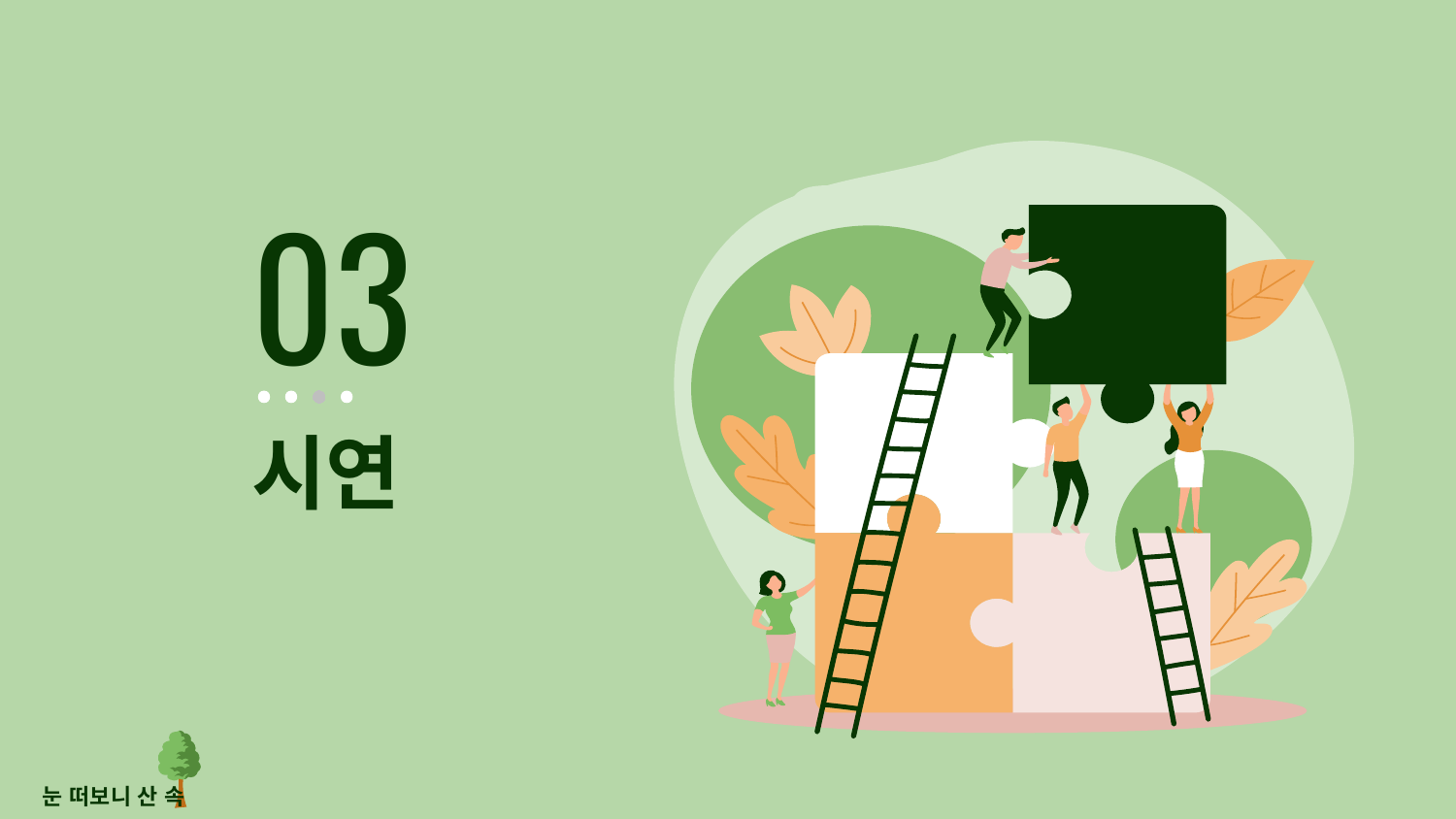

03

# 시연

눈 떠보니 산 속